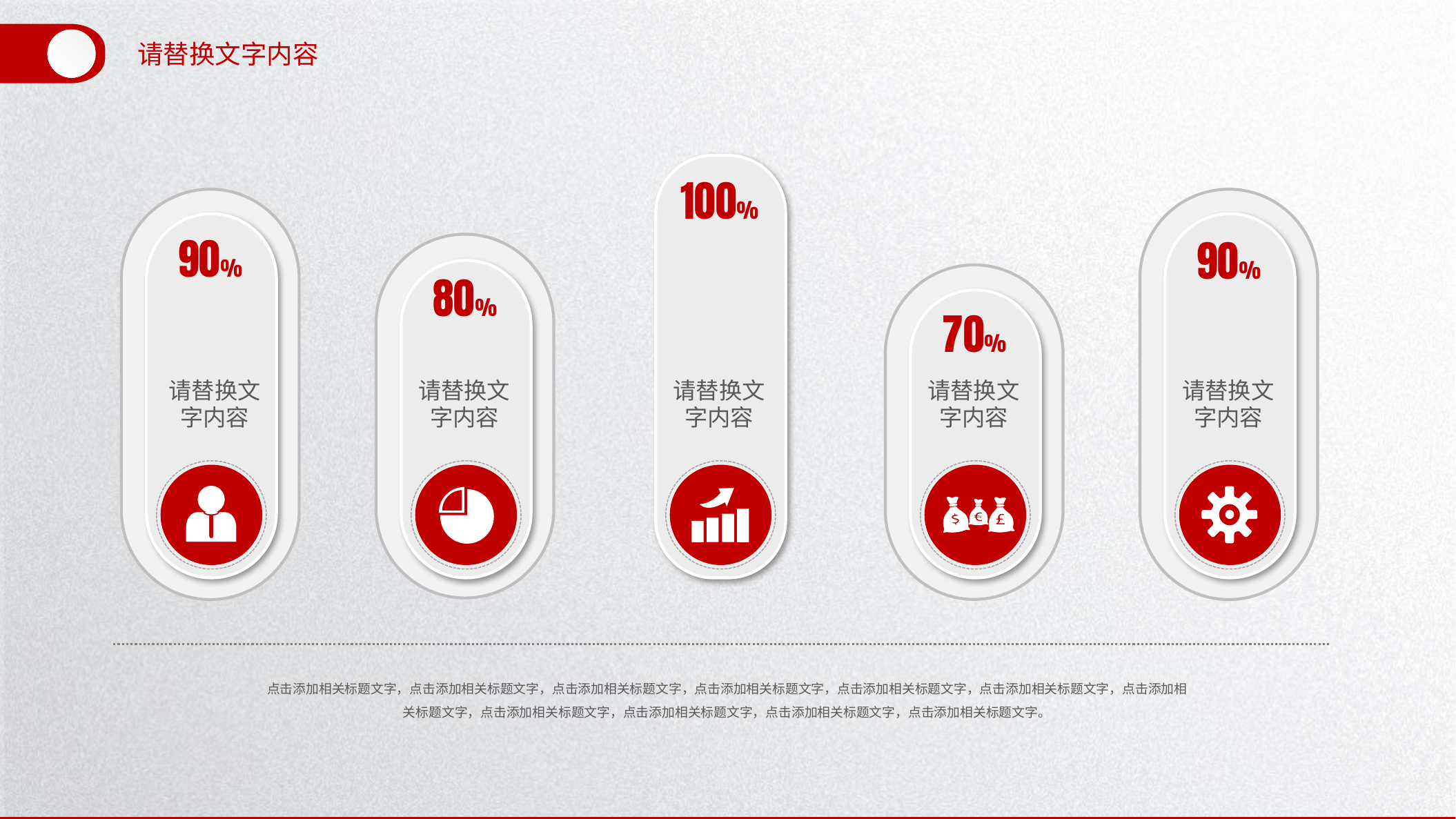

请替换文字内容

100%

90%
90%

80%

70%
请替换文字内容
请替换文字内容
请替换文字内容
请替换文字内容
请替换文字内容

点击添加相关标题文字，点击添加相关标题文字，点击添加相关标题文字，点击添加相关标题文字，点击添加相关标题文字，点击添加相关标题文字，点击添加相关标题文字，点击添加相关标题文字，点击添加相关标题文字，点击添加相关标题文字，点击添加相关标题文字。